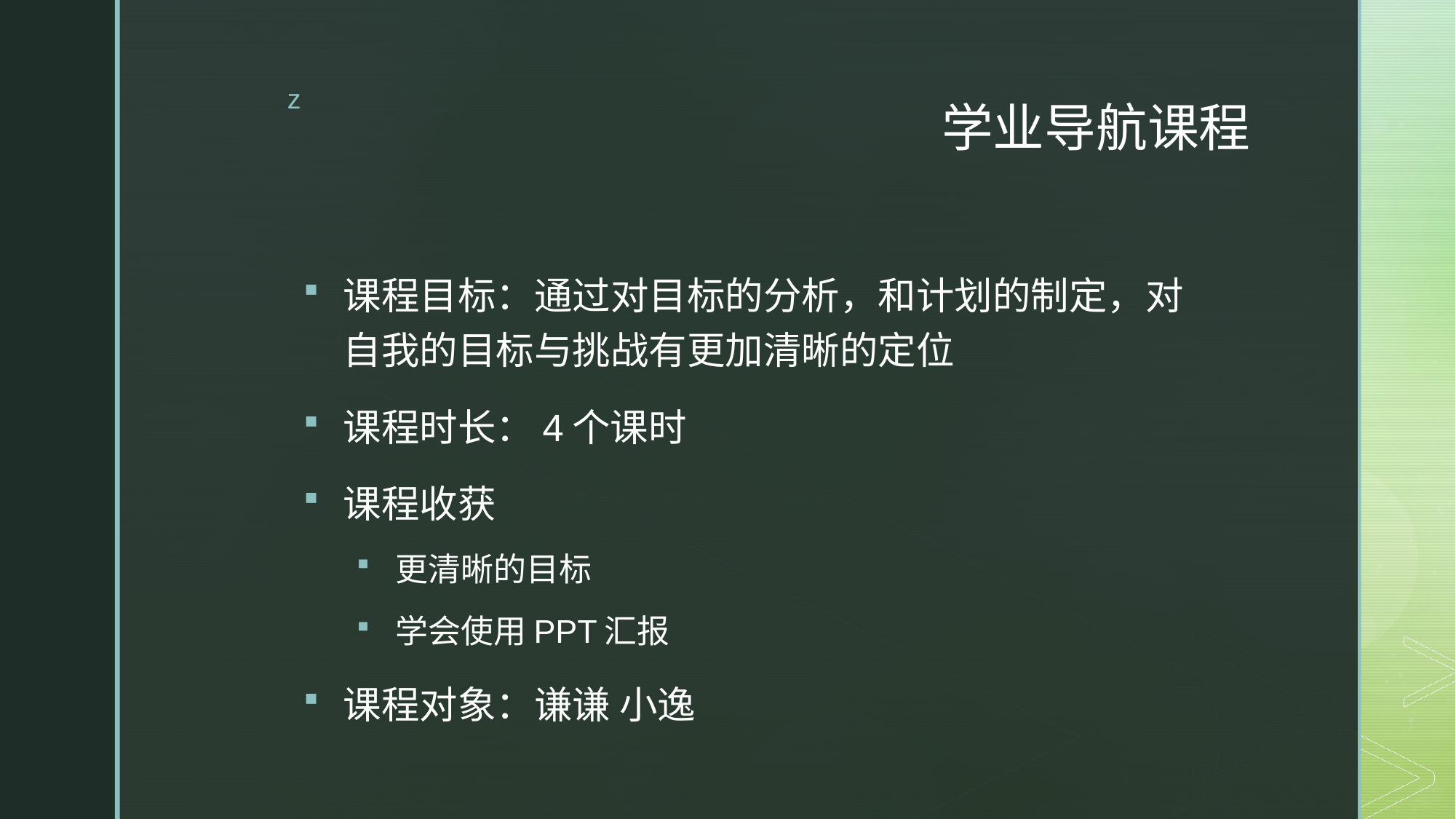

# 学业导航课程
课程目标：通过对目标的分析，和计划的制定，对自我的目标与挑战有更加清晰的定位
课程时长：4个课时
课程收获
更清晰的目标
学会使用PPT汇报
课程对象：谦谦 小逸